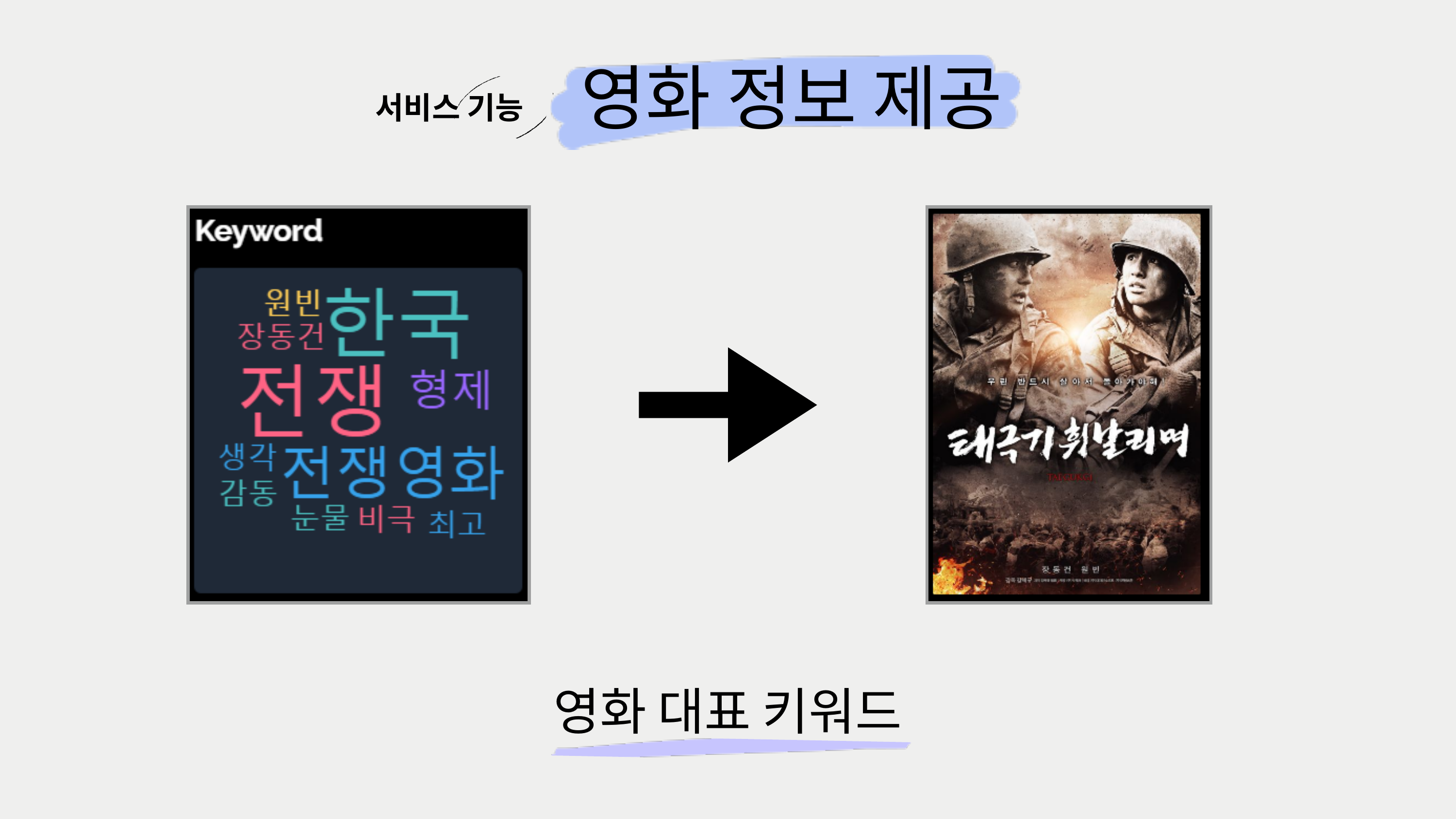

영화 정보 제공

서비스 기능

영화 대표 키워드